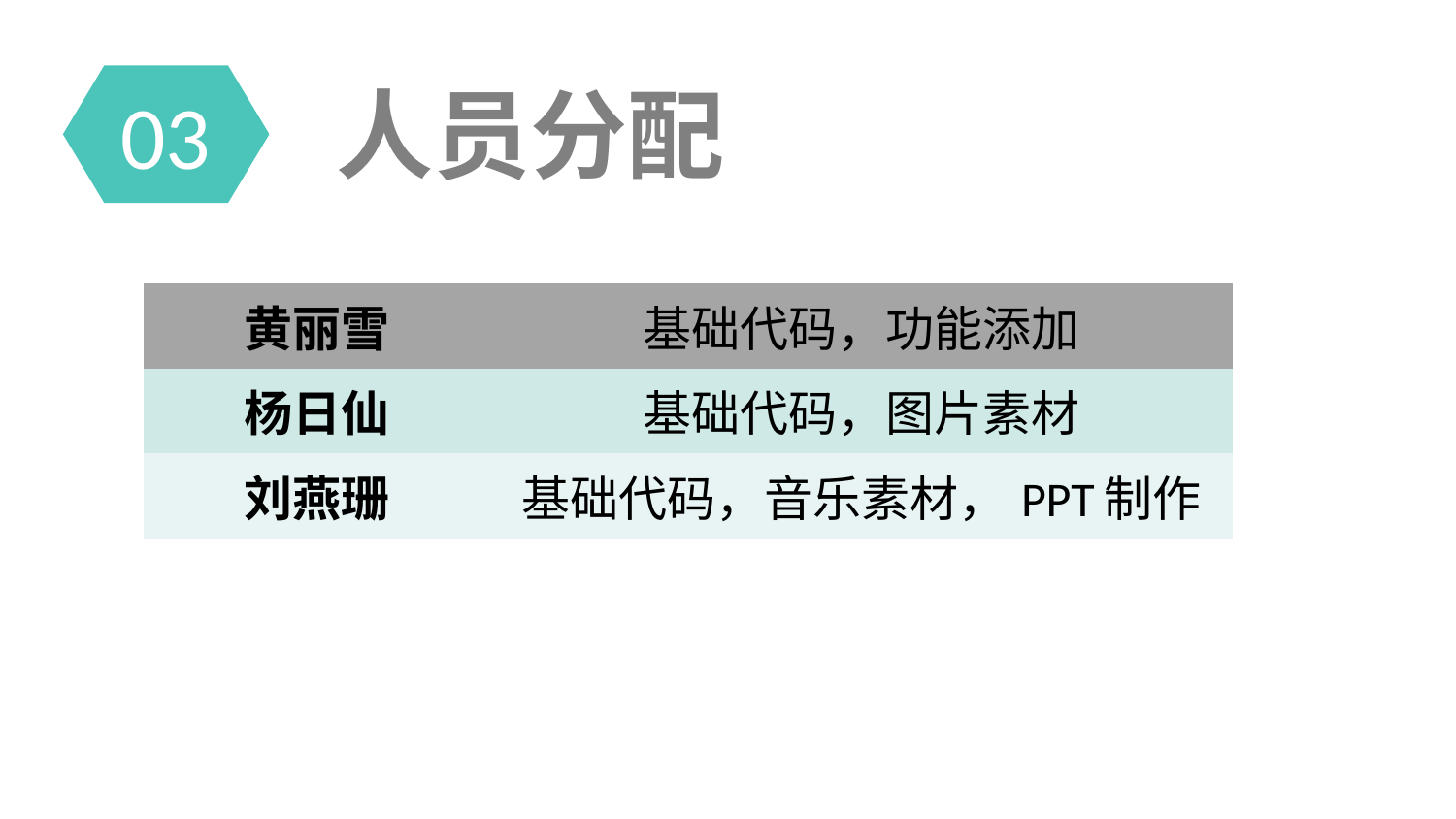

03
人员分配
| 黄丽雪 | 基础代码，功能添加 |
| --- | --- |
| 杨日仙 | 基础代码，图片素材 |
| 刘燕珊 | 基础代码，音乐素材，PPT制作 |